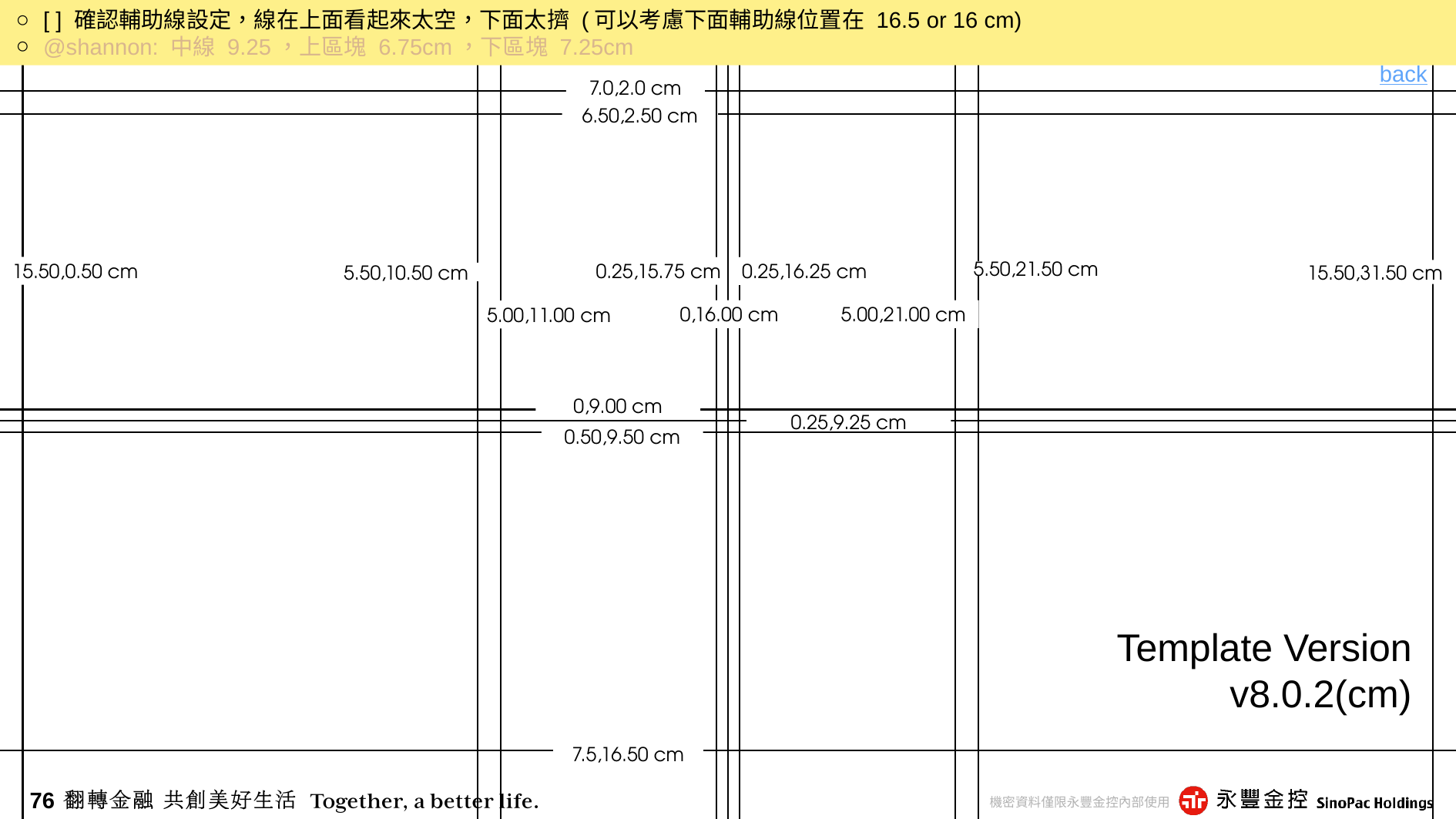

[ ] 確認輔助線設定，線在上面看起來太空，下面太擠 (可以考慮下面輔助線位置在 16.5 or 16 cm)
@shannon: 中線 9.25，上區塊 6.75cm，下區塊 7.25cm
8.50,0.50 cm
back
7.0,2.0 cm
6.50,2.50 cm
15.50,0.50 cm
0.25,15.75 cm
0.25,16.25 cm
15.50,31.50 cm
5.50,21.50 cm
5.50,10.50 cm
5.00,21.00 cm
0,16.00 cm
5.00,11.00 cm
0,9.00 cm
0.25,9.25 cm
0.50,9.50 cm
Template Version
v8.0.2(cm)
7.5,16.50 cm